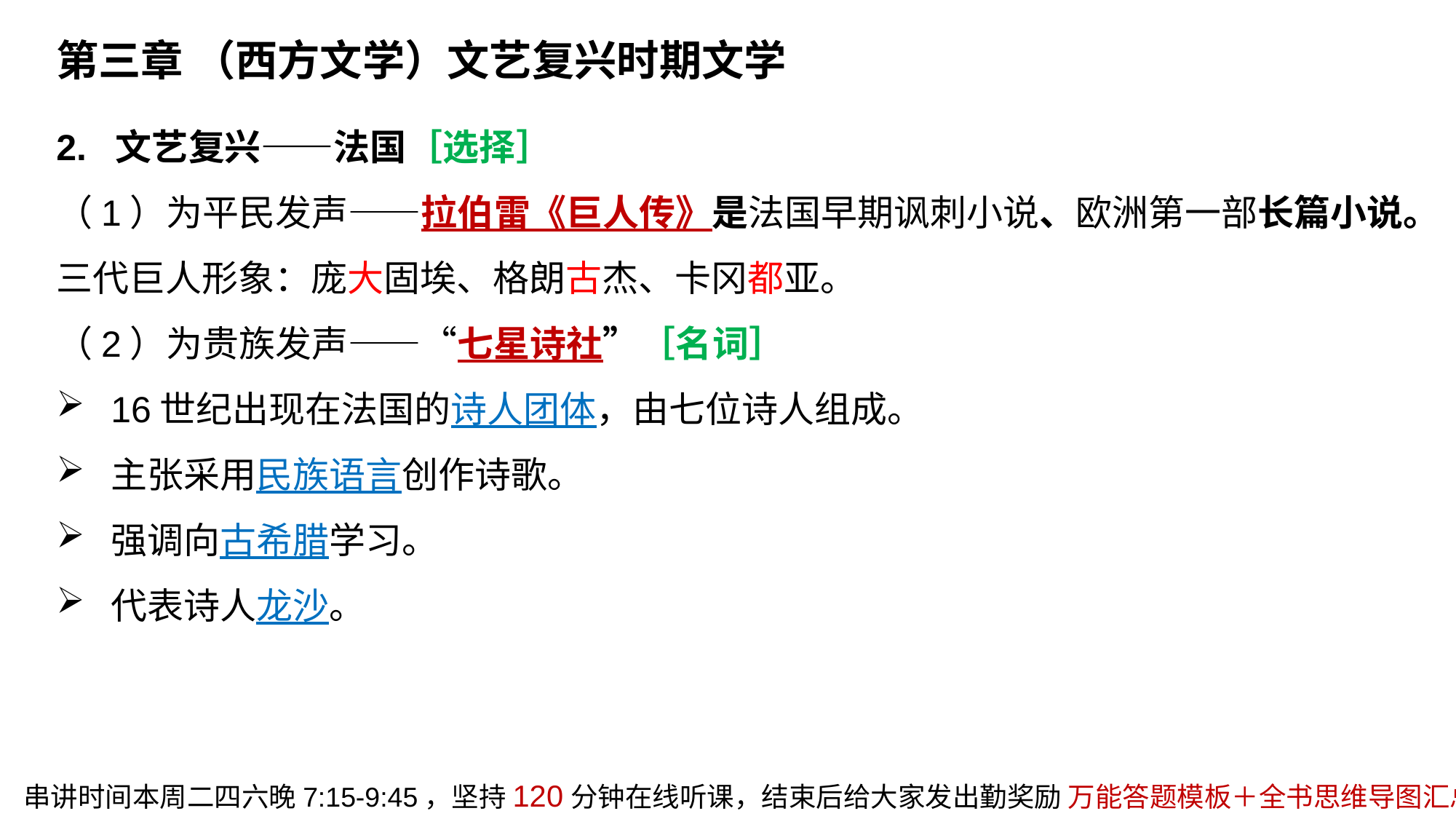

第三章 （西方文学）文艺复兴时期文学
2.  文艺复兴——法国［选择］
（1）为平民发声——拉伯雷《巨人传》是法国早期讽刺小说、欧洲第一部长篇小说。
三代巨人形象：庞大固埃、格朗古杰、卡冈都亚。
（2）为贵族发声——“七星诗社”［名词］
16世纪出现在法国的诗人团体，由七位诗人组成。
主张采用民族语言创作诗歌。
强调向古希腊学习。
代表诗人龙沙。